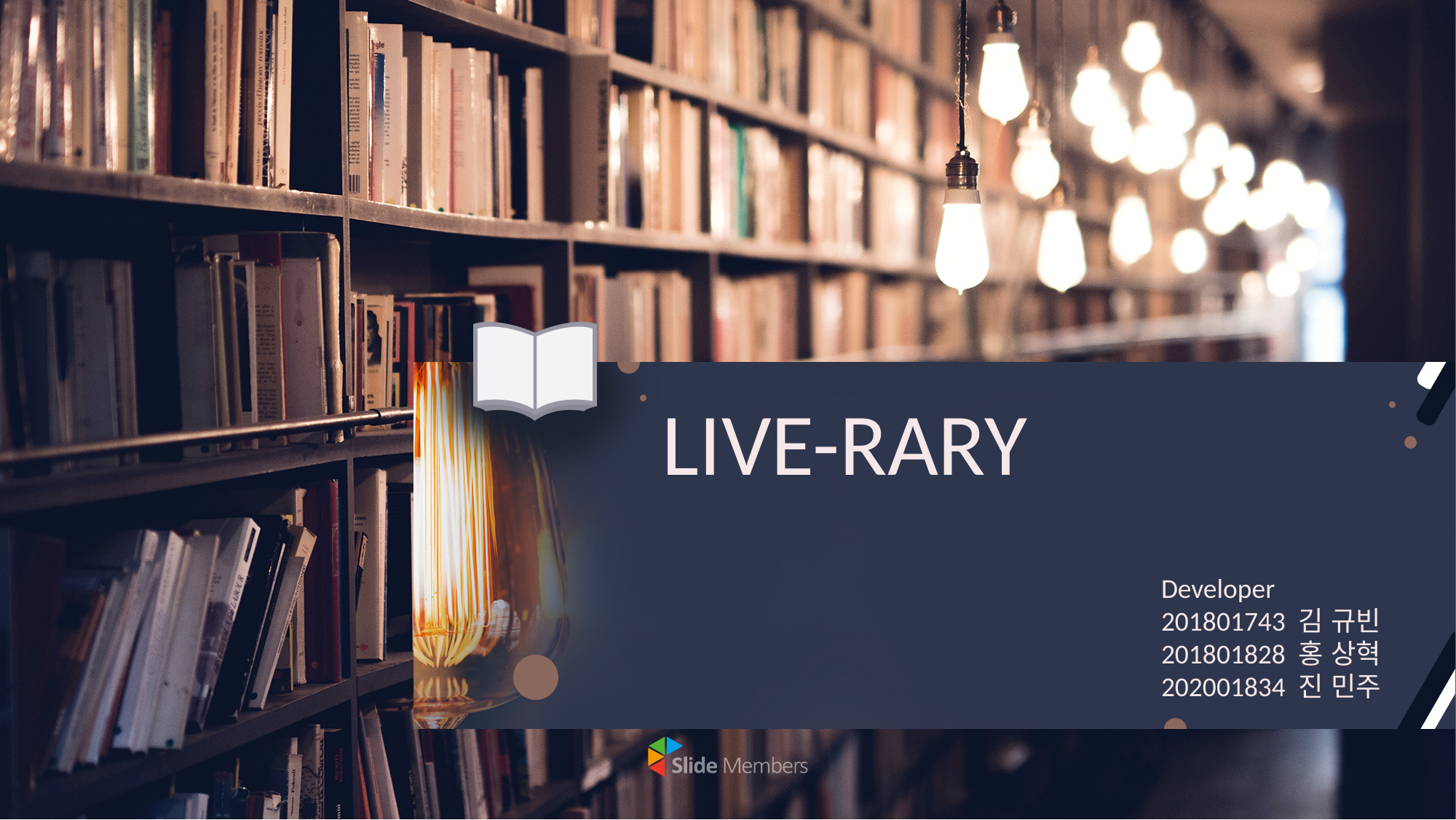

# LIVE-RARY
Developer
201801743 김 규빈 201801828 홍 상혁202001834 진 민주